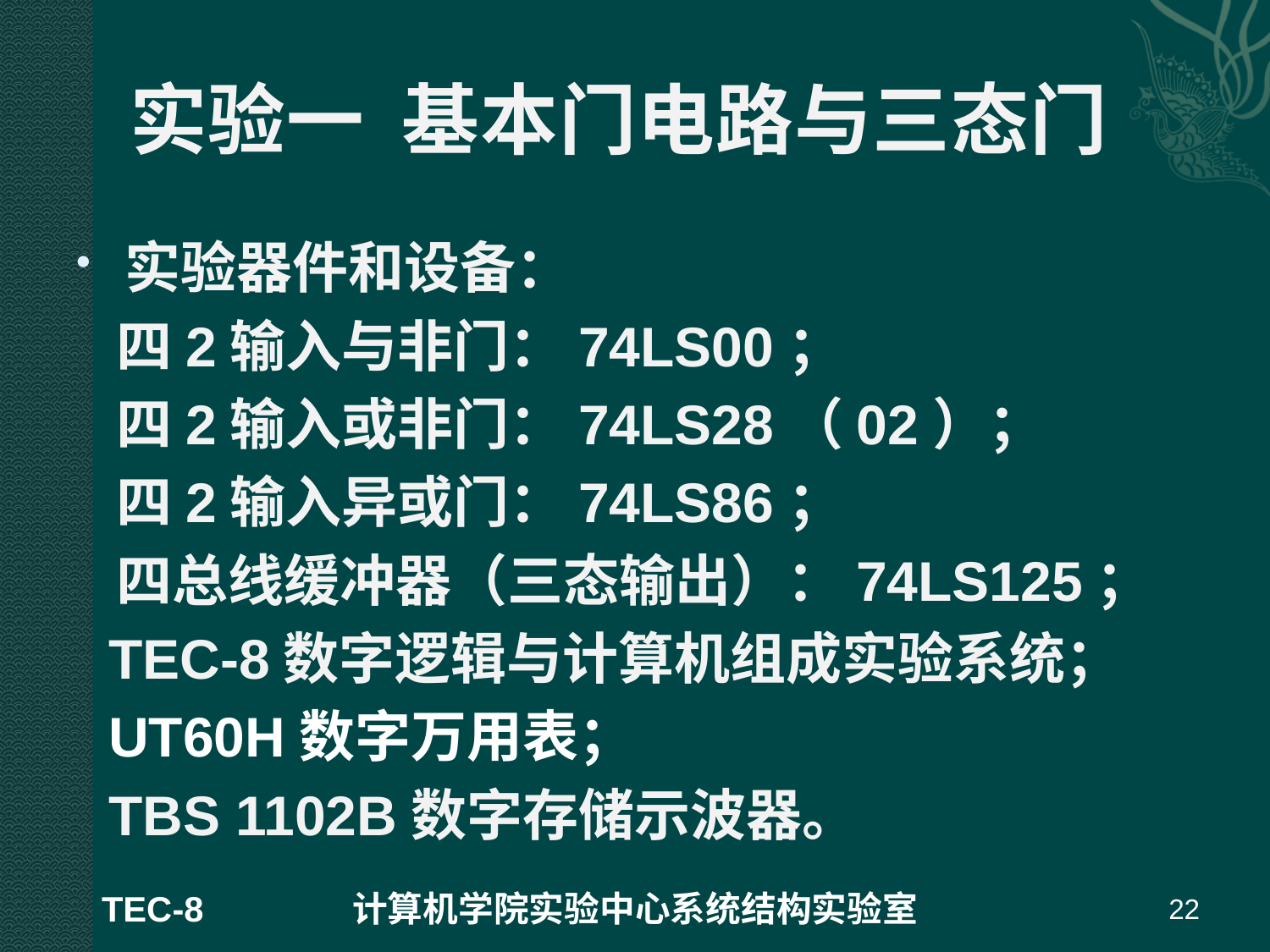

# 实验一  基本门电路与三态门
实验器件和设备：
  四2输入与非门：74LS00；
  四2输入或非门：74LS28（02）；
  四2输入异或门：74LS86；
  四总线缓冲器（三态输出）：74LS125；
  TEC-8数字逻辑与计算机组成实验系统；
  UT60H数字万用表；
  TBS 1102B数字存储示波器。
TEC-8
计算机学院实验中心系统结构实验室
22